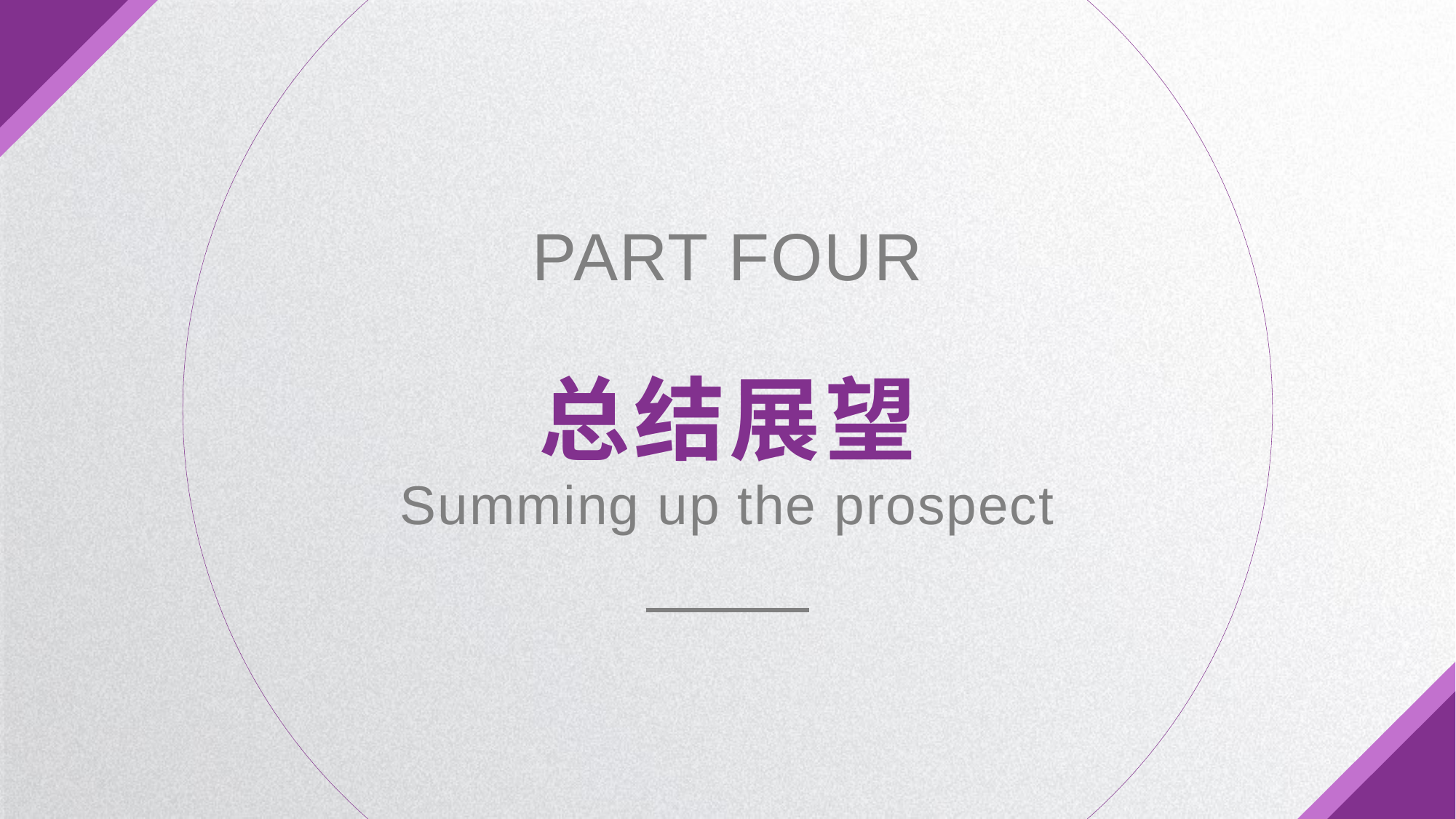

PART FOUR
总结展望
Summing up the prospect